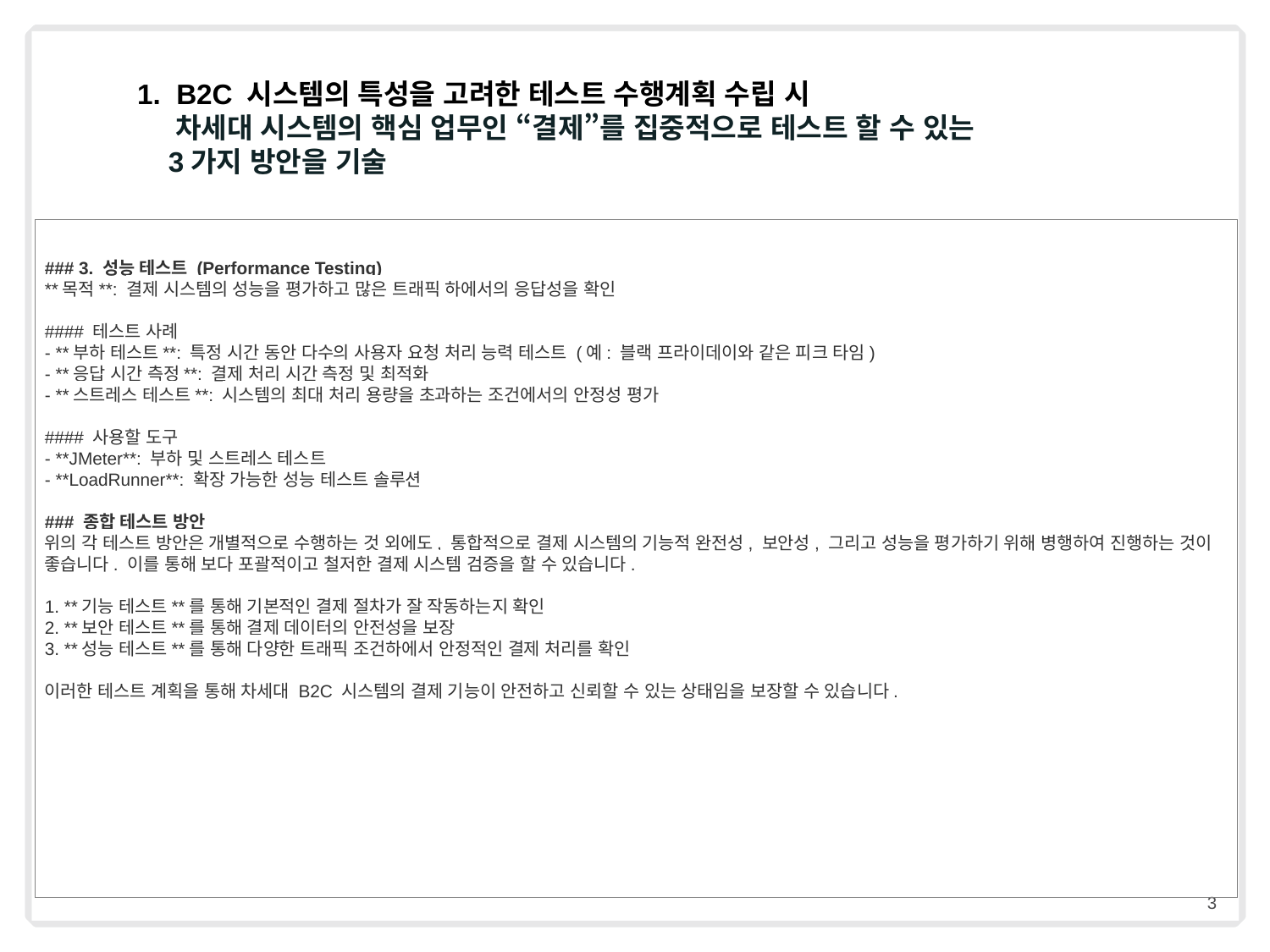

1.  B2C 시스템의 특성을 고려한 테스트 수행계획 수립 시
    차세대 시스템의 핵심 업무인 “결제”를 집중적으로 테스트 할 수 있는
    3가지 방안을 기술

### 3. 성능 테스트 (Performance Testing)
**목적**: 결제 시스템의 성능을 평가하고 많은 트래픽 하에서의 응답성을 확인

#### 테스트 사례
- **부하 테스트**: 특정 시간 동안 다수의 사용자 요청 처리 능력 테스트 (예: 블랙 프라이데이와 같은 피크 타임)
- **응답 시간 측정**: 결제 처리 시간 측정 및 최적화
- **스트레스 테스트**: 시스템의 최대 처리 용량을 초과하는 조건에서의 안정성 평가

#### 사용할 도구
- **JMeter**: 부하 및 스트레스 테스트
- **LoadRunner**: 확장 가능한 성능 테스트 솔루션

### 종합 테스트 방안
위의 각 테스트 방안은 개별적으로 수행하는 것 외에도, 통합적으로 결제 시스템의 기능적 완전성, 보안성, 그리고 성능을 평가하기 위해 병행하여 진행하는 것이 좋습니다. 이를 통해 보다 포괄적이고 철저한 결제 시스템 검증을 할 수 있습니다.

1. **기능 테스트**를 통해 기본적인 결제 절차가 잘 작동하는지 확인
2. **보안 테스트**를 통해 결제 데이터의 안전성을 보장
3. **성능 테스트**를 통해 다양한 트래픽 조건하에서 안정적인 결제 처리를 확인

이러한 테스트 계획을 통해 차세대 B2C 시스템의 결제 기능이 안전하고 신뢰할 수 있는 상태임을 보장할 수 있습니다.